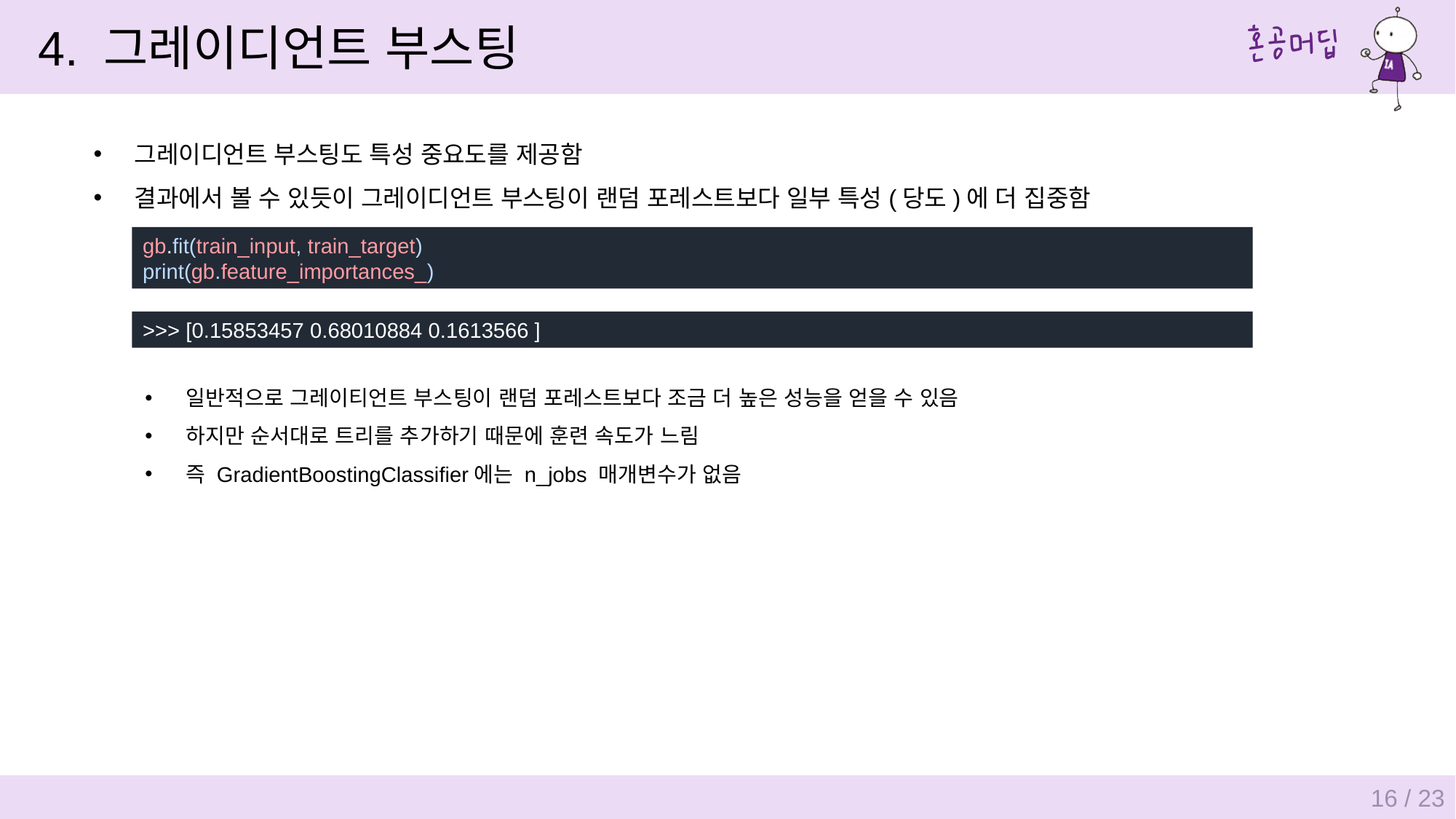

4. 그레이디언트 부스팅
그레이디언트 부스팅도 특성 중요도를 제공함
결과에서 볼 수 있듯이 그레이디언트 부스팅이 랜덤 포레스트보다 일부 특성(당도)에 더 집중함
gb.fit(train_input, train_target)
print(gb.feature_importances_)
>>> [0.15853457 0.68010884 0.1613566 ]
일반적으로 그레이티언트 부스팅이 랜덤 포레스트보다 조금 더 높은 성능을 얻을 수 있음
하지만 순서대로 트리를 추가하기 때문에 훈련 속도가 느림
즉 GradientBoostingClassifier에는 n_jobs 매개변수가 없음
16 / 23